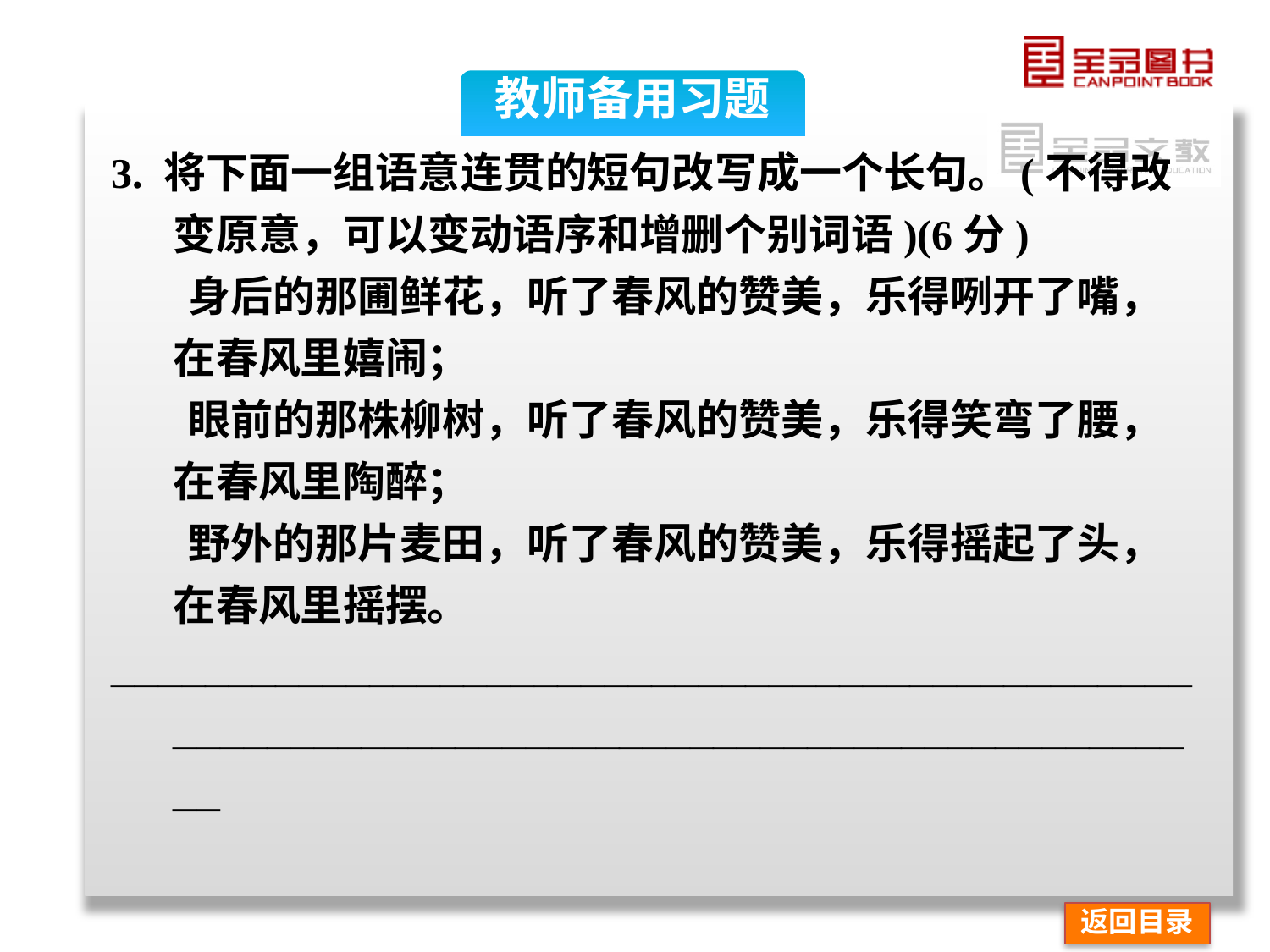

教师备用习题
3. 将下面一组语意连贯的短句改写成一个长句。(不得改变原意，可以变动语序和增删个别词语)(6分)
       身后的那圃鲜花，听了春风的赞美，乐得咧开了嘴，在春风里嬉闹；
       眼前的那株柳树，听了春风的赞美，乐得笑弯了腰，在春风里陶醉；
       野外的那片麦田，听了春风的赞美，乐得摇起了头，在春风里摇摆。
___________________________________________________________________________________________

返回目录